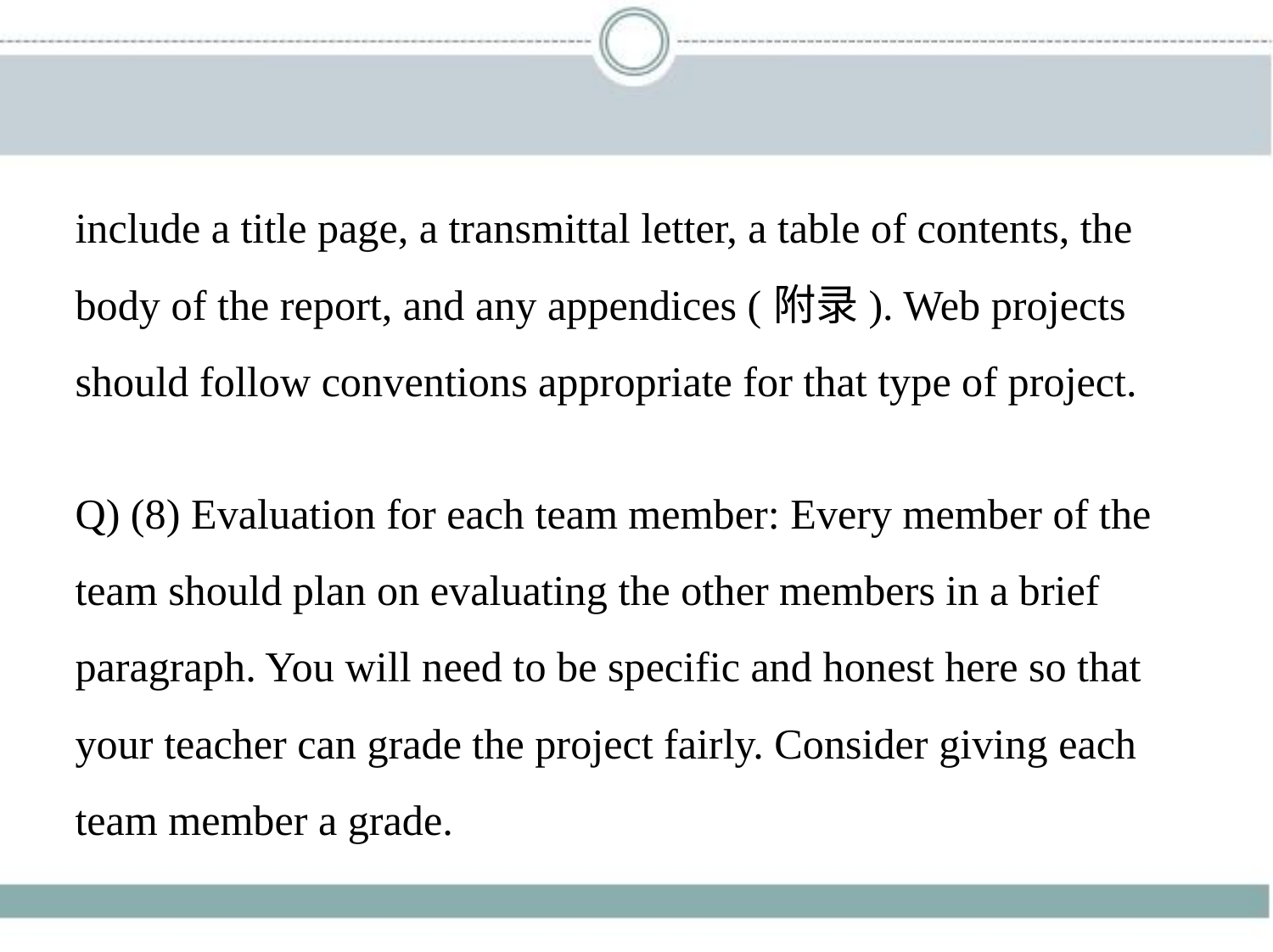

include a title page, a transmittal letter, a table of contents, the
body of the report, and any appendices (附录). Web projects
should follow conventions appropriate for that type of project.
Q) (8) Evaluation for each team member: Every member of the
team should plan on evaluating the other members in a brief
paragraph. You will need to be specific and honest here so that
your teacher can grade the project fairly. Consider giving each
team member a grade.